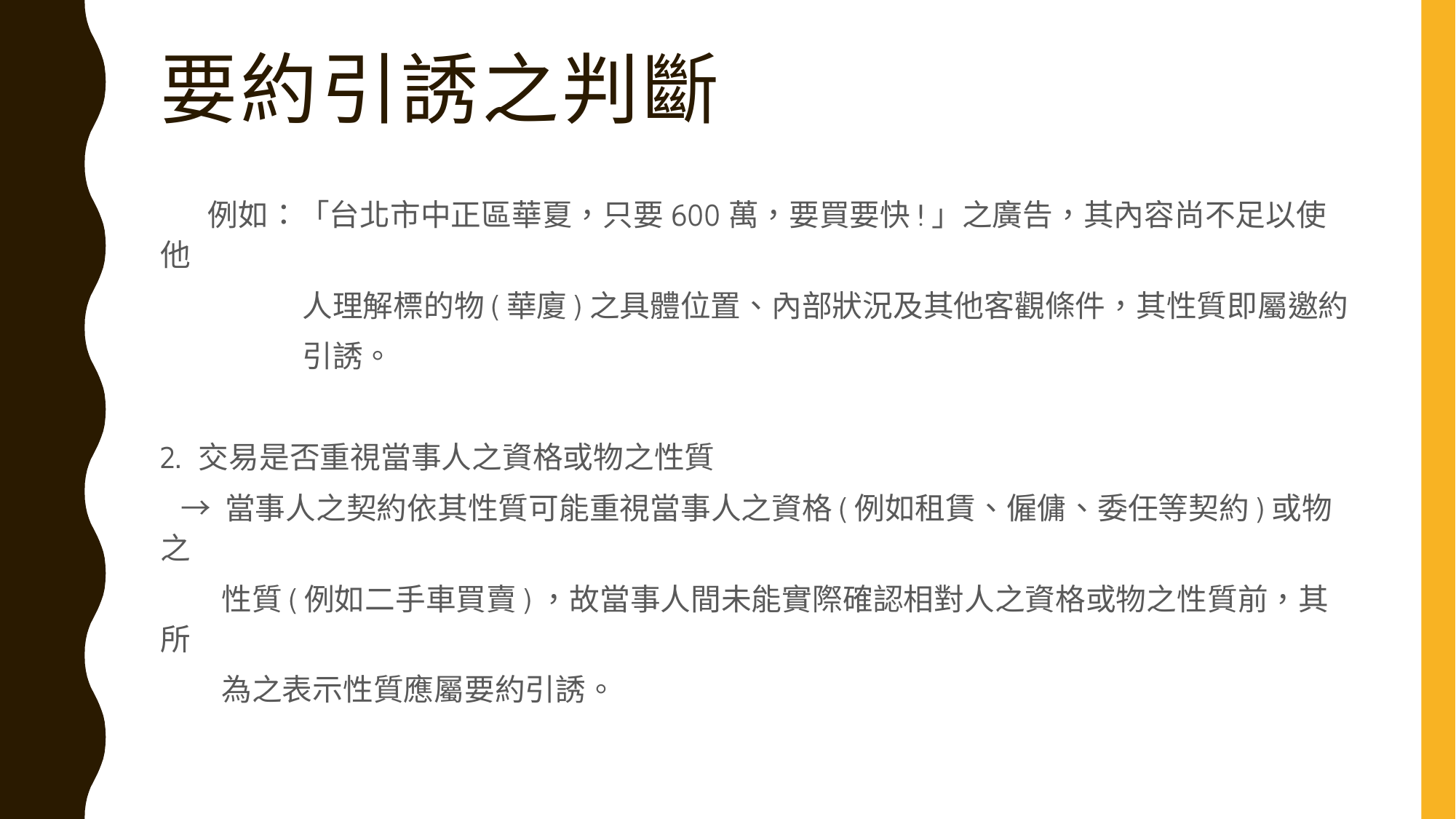

# 要約引誘之判斷
      例如：「台北市中正區華夏，只要600萬，要買要快!」之廣告，其內容尚不足以使他
                    人理解標的物(華廈)之具體位置、內部狀況及其他客觀條件，其性質即屬邀約
                    引誘。

2. 交易是否重視當事人之資格或物之性質
   → 當事人之契約依其性質可能重視當事人之資格(例如租賃、僱傭、委任等契約)或物之
        性質(例如二手車買賣)，故當事人間未能實際確認相對人之資格或物之性質前，其所
        為之表示性質應屬要約引誘。